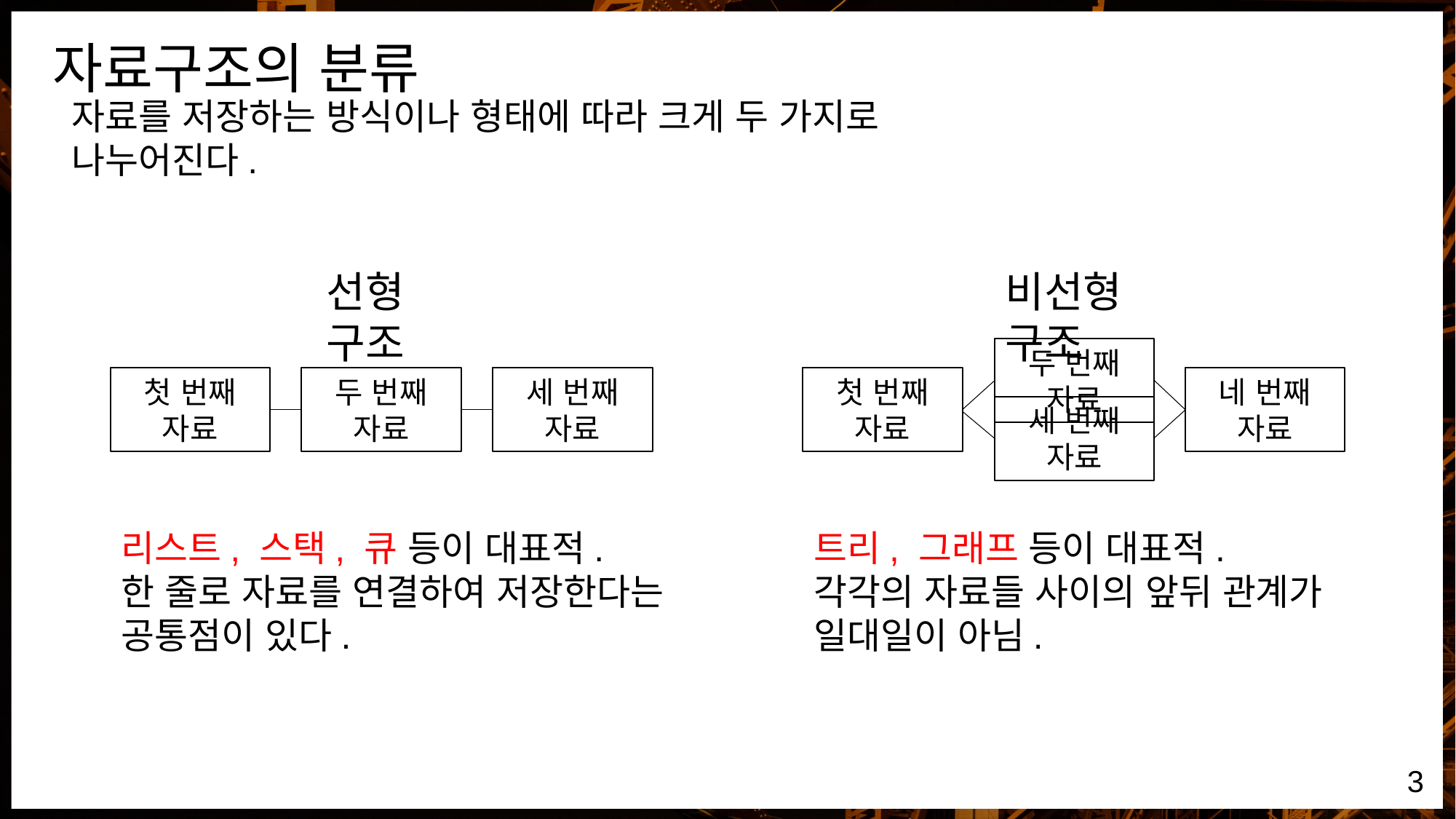

자료구조의 분류
자료를 저장하는 방식이나 형태에 따라 크게 두 가지로 나누어진다.
비선형 구조
선형 구조
두 번째 자료
첫 번째 자료
두 번째 자료
세 번째 자료
첫 번째 자료
네 번째 자료
세 번째 자료
리스트, 스택, 큐 등이 대표적.
한 줄로 자료를 연결하여 저장한다는 공통점이 있다.
트리, 그래프 등이 대표적.
각각의 자료들 사이의 앞뒤 관계가 일대일이 아님.
3